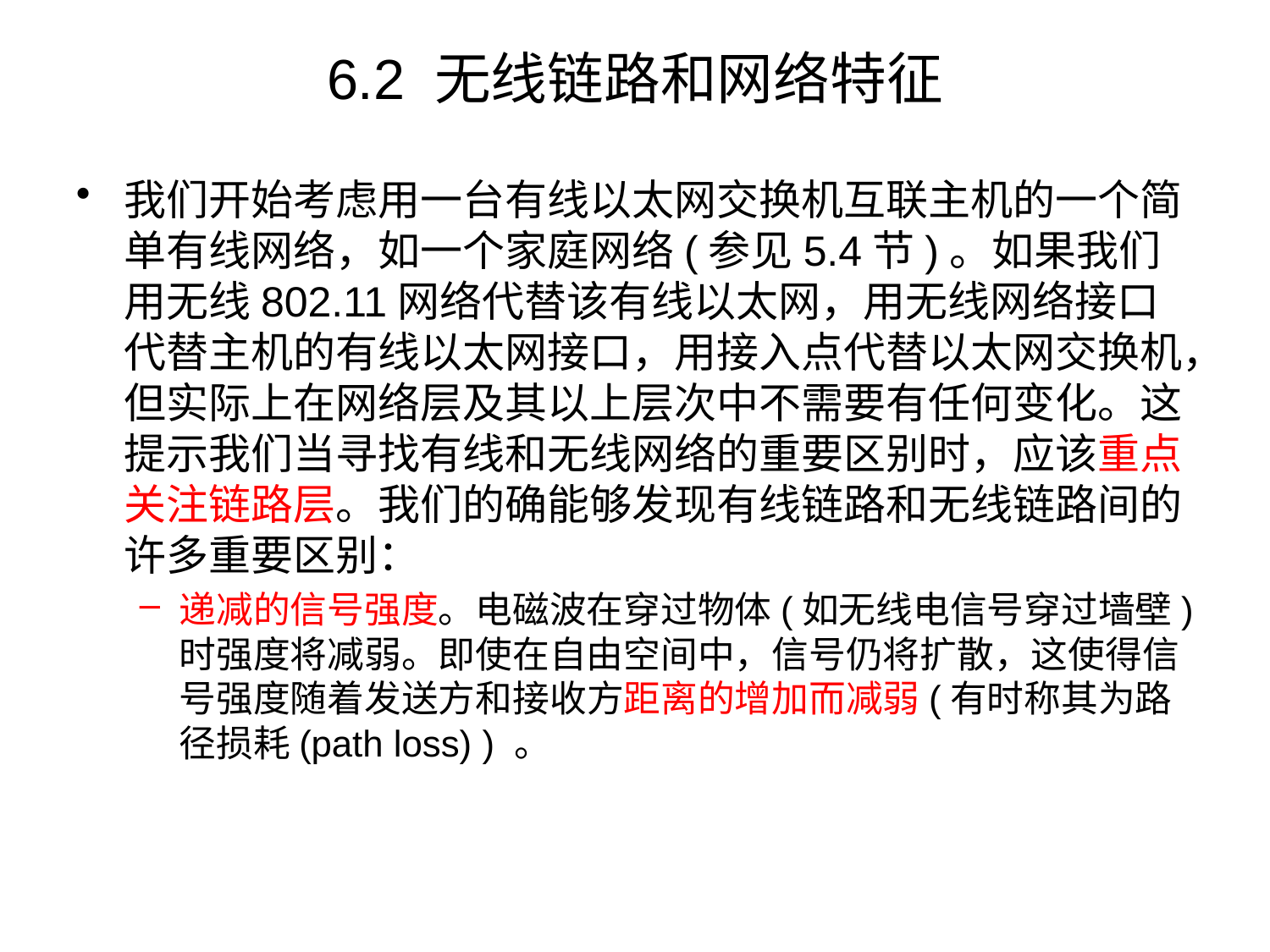

# 6.2 无线链路和网络特征
我们开始考虑用一台有线以太网交换机互联主机的一个简单有线网络，如一个家庭网络(参见5.4节)。如果我们用无线802.11网络代替该有线以太网，用无线网络接口代替主机的有线以太网接口，用接入点代替以太网交换机，但实际上在网络层及其以上层次中不需要有任何变化。这提示我们当寻找有线和无线网络的重要区别时，应该重点关注链路层。我们的确能够发现有线链路和无线链路间的许多重要区别：
递减的信号强度。电磁波在穿过物体(如无线电信号穿过墙壁)时强度将减弱。即使在自由空间中，信号仍将扩散，这使得信号强度随着发送方和接收方距离的增加而减弱(有时称其为路径损耗(path loss) ) 。